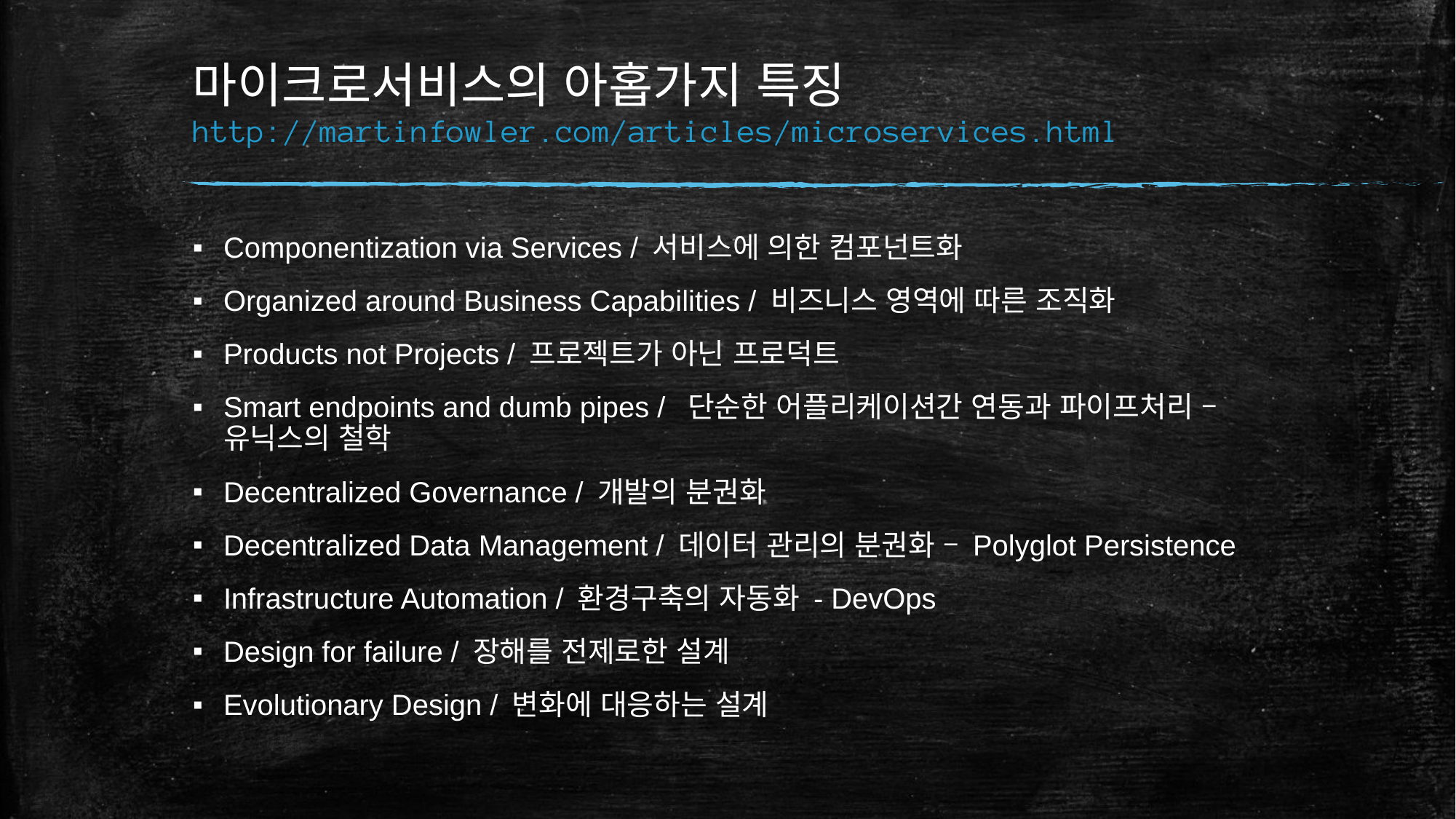

# 마이크로서비스의 아홉가지 특징 http://martinfowler.com/articles/microservices.html
Componentization via Services / 서비스에 의한 컴포넌트화
Organized around Business Capabilities / 비즈니스 영역에 따른 조직화
Products not Projects / 프로젝트가 아닌 프로덕트
Smart endpoints and dumb pipes /  단순한 어플리케이션간 연동과 파이프처리 – 유닉스의 철학
Decentralized Governance / 개발의 분권화
Decentralized Data Management / 데이터 관리의 분권화 – Polyglot Persistence
Infrastructure Automation / 환경구축의 자동화 - DevOps
Design for failure / 장해를 전제로한 설계
Evolutionary Design / 변화에 대응하는 설계